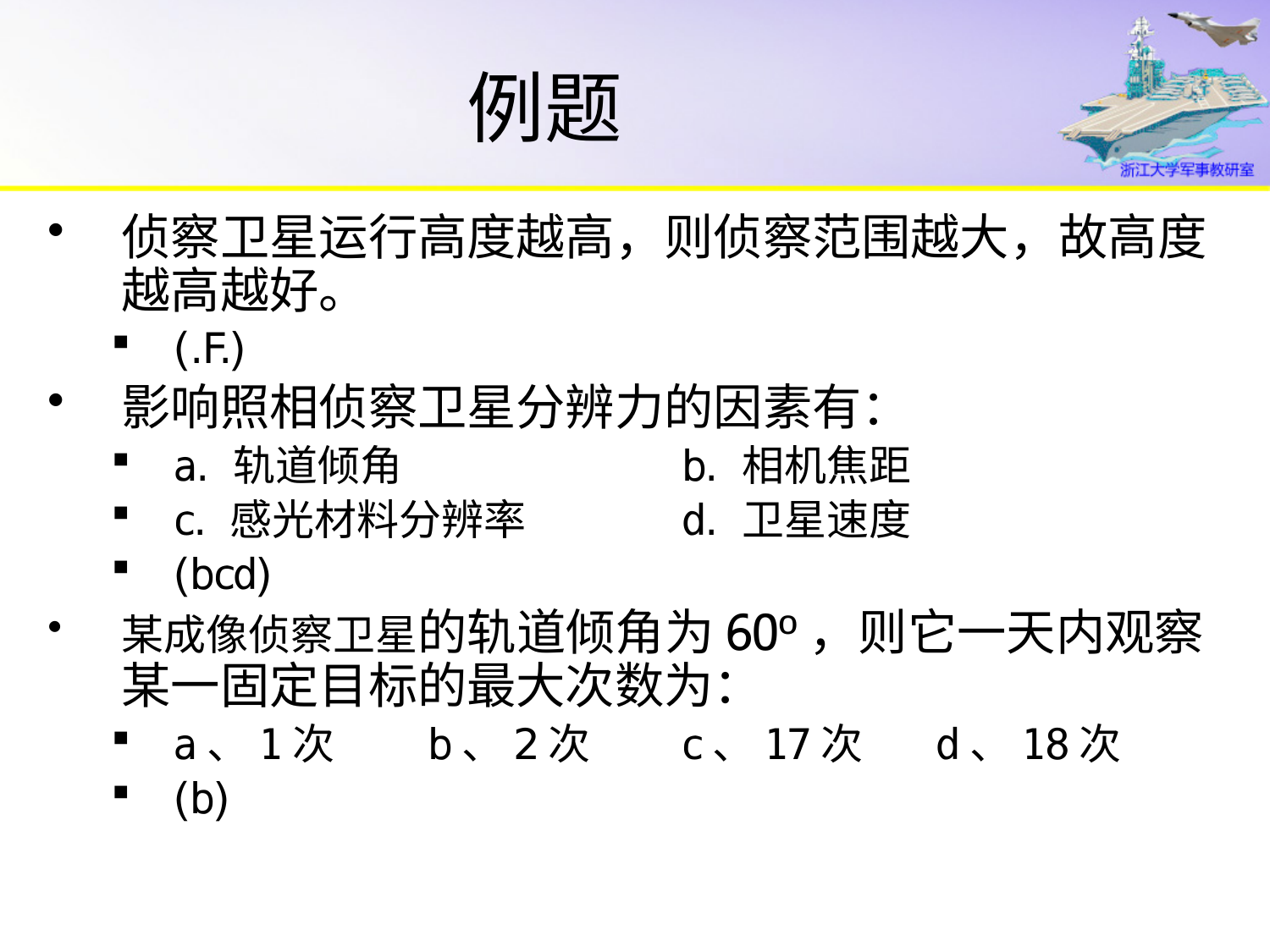

# 例题
侦察卫星运行高度越高，则侦察范围越大，故高度越高越好。
(.F.)
影响照相侦察卫星分辨力的因素有：
a. 轨道倾角			b. 相机焦距
c. 感光材料分辨率		d. 卫星速度
(bcd)
某成像侦察卫星的轨道倾角为60º，则它一天内观察某一固定目标的最大次数为：
a、1次	b、2次	c、17次	d、18次
(b)